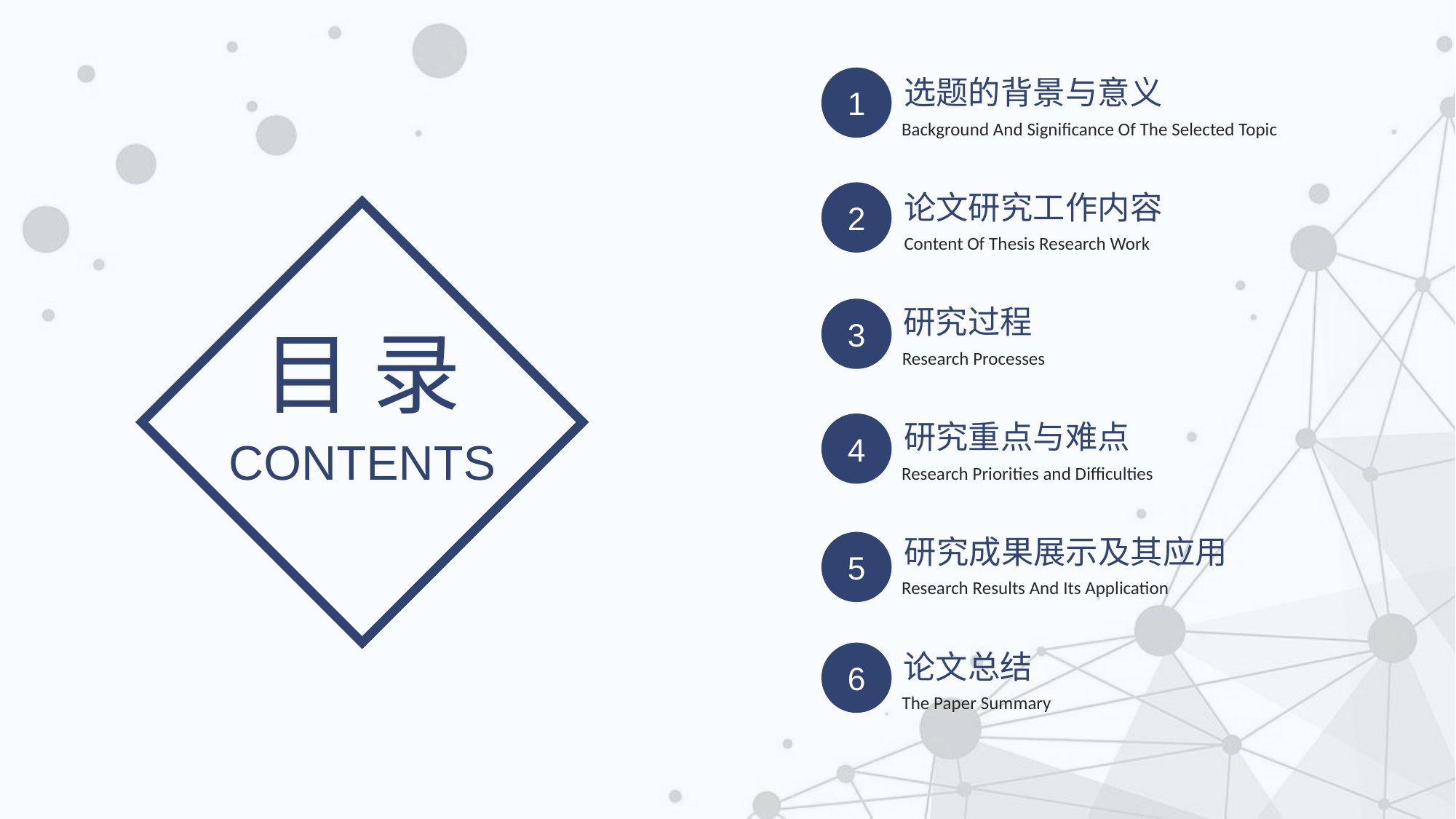

选题的背景与意义
1
Background And Significance Of The Selected Topic
论文研究工作内容
2
Content Of Thesis Research Work

研究过程
3
Research Processes
目 录
研究重点与难点
4
Research Priorities and Difficulties
CONTENTS
研究成果展示及其应用
5
Research Results And Its Application
论文总结
6
The Paper Summary